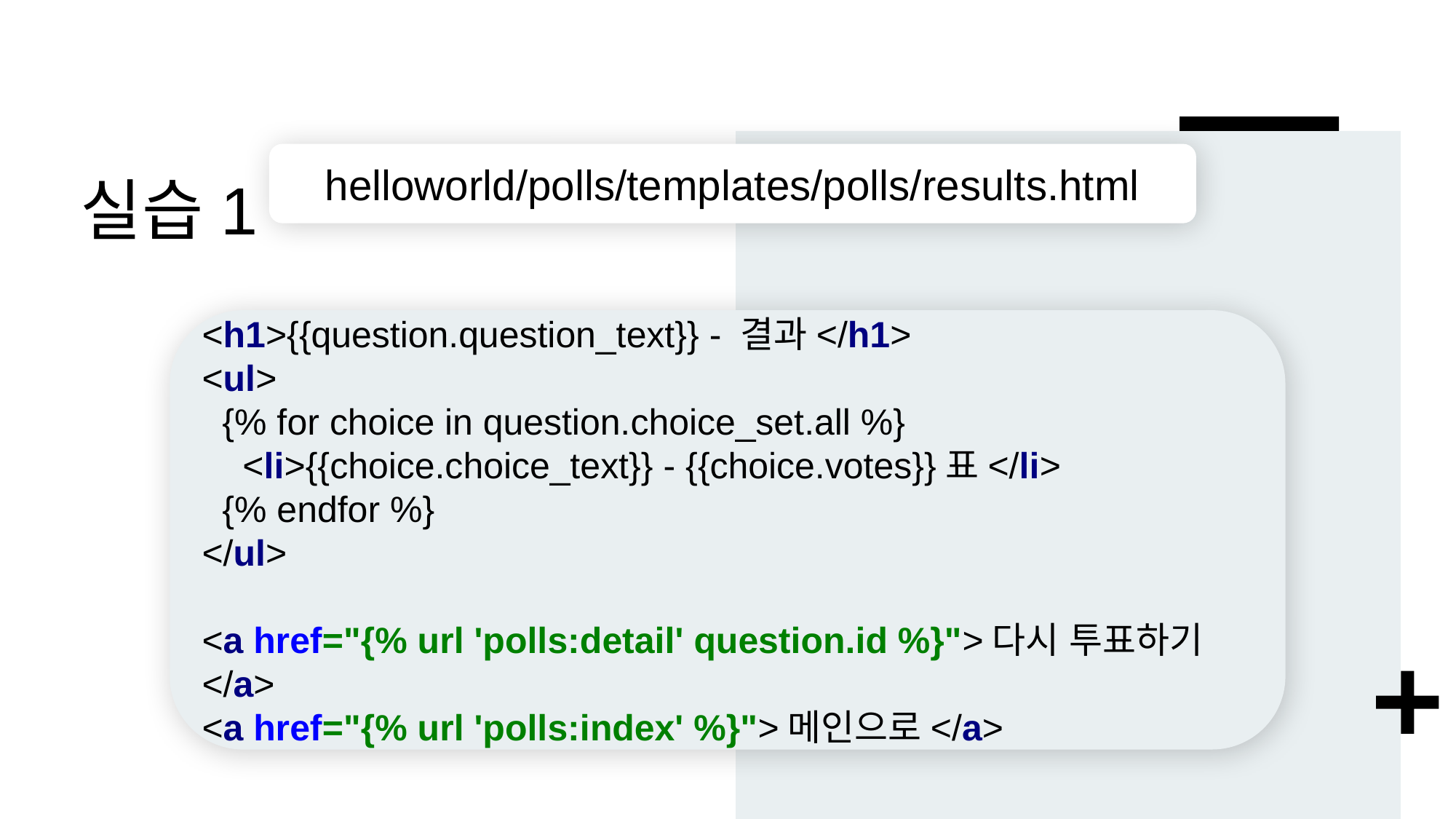

# 실습1
helloworld/polls/templates/polls/results.html
<h1>{{question.question_text}} - 결과</h1>
<ul>
  {% for choice in question.choice_set.all %}
    <li>{{choice.choice_text}} - {{choice.votes}}표</li>
  {% endfor %}
</ul>
<a href="{% url 'polls:detail' question.id %}">다시 투표하기</a>
<a href="{% url 'polls:index' %}">메인으로</a>